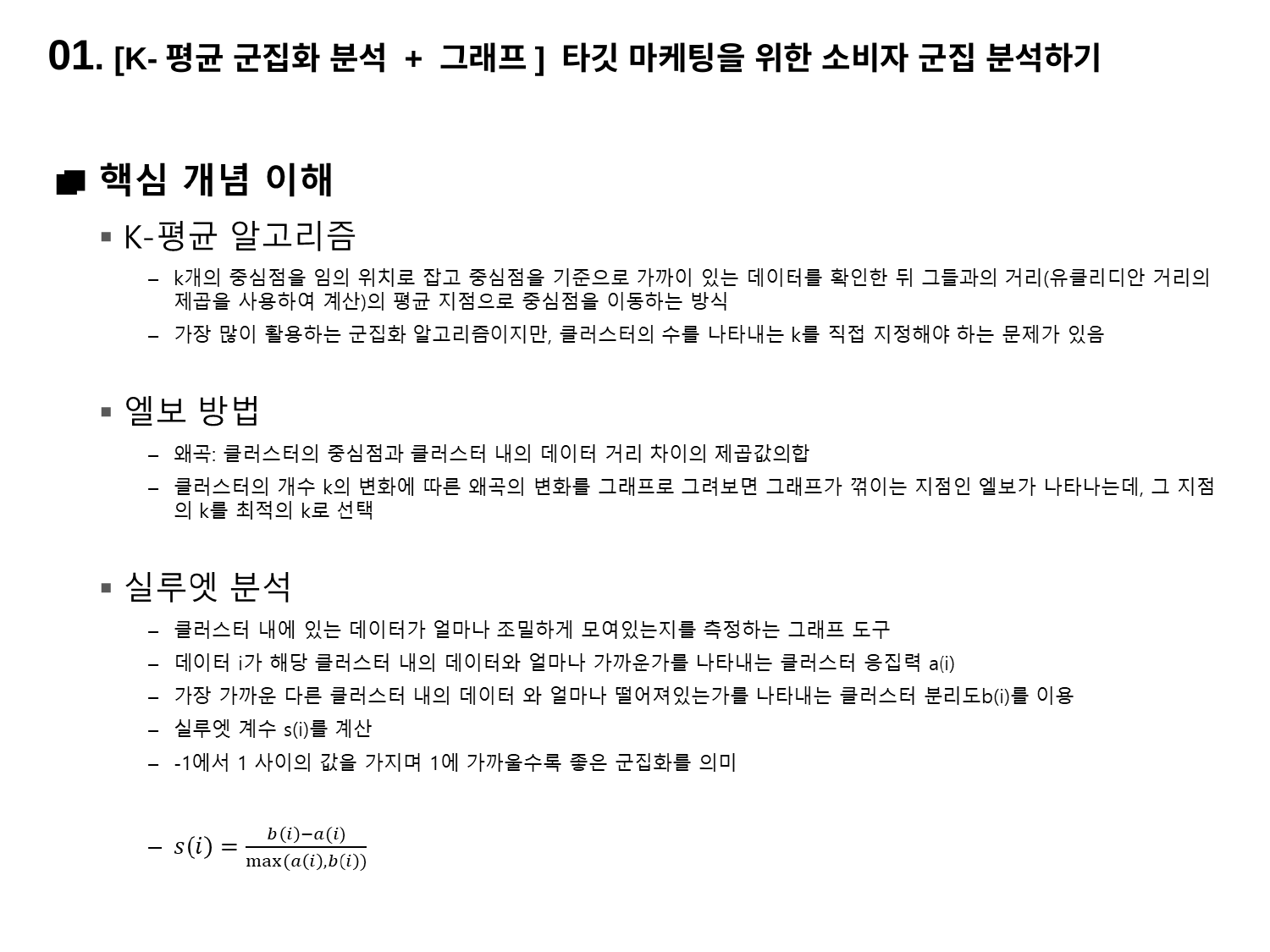

# 01. [K-평균 군집화 분석 + 그래프] 타깃 마케팅을 위한 소비자 군집 분석하기